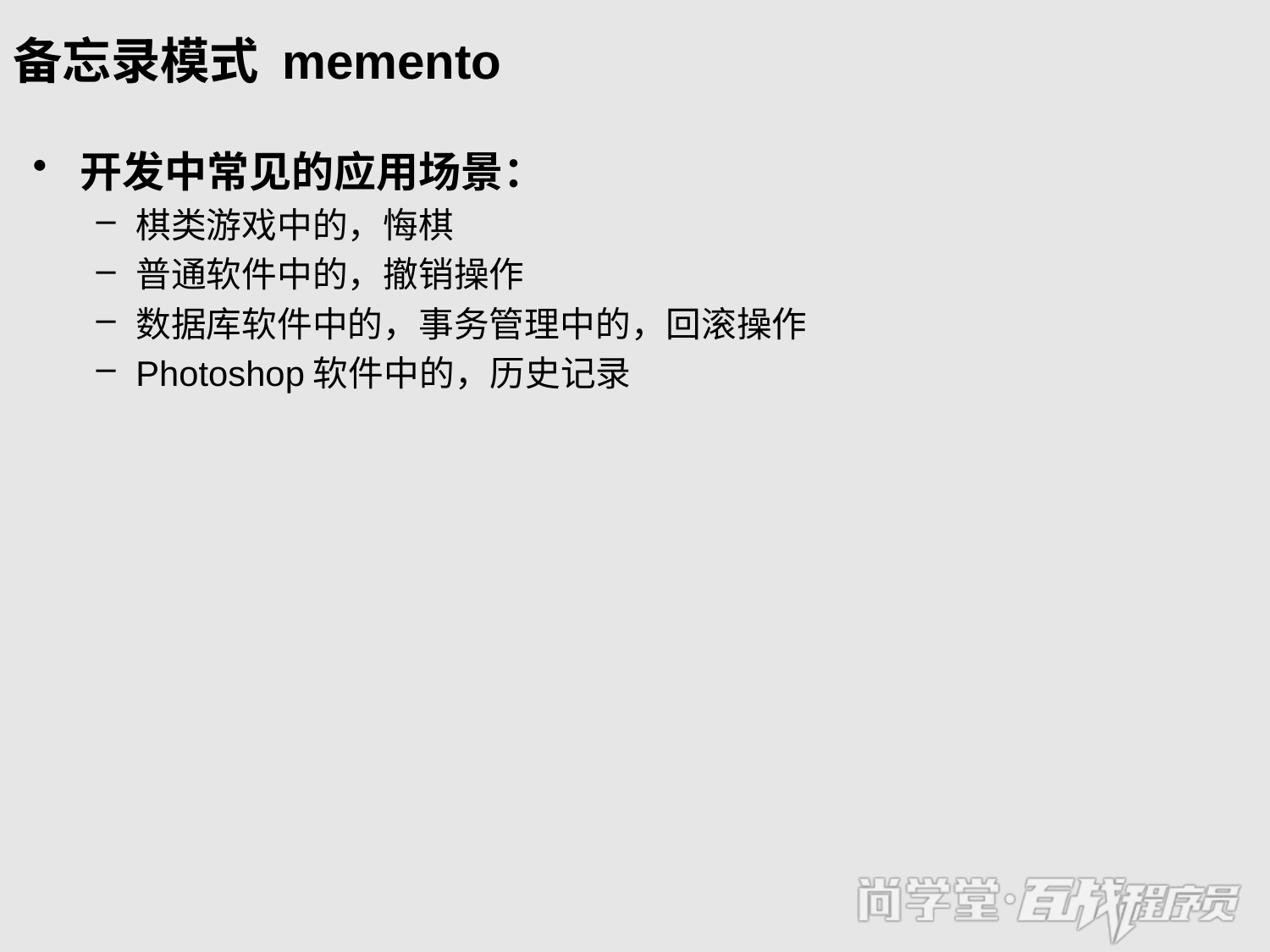

# 备忘录模式 memento
开发中常见的应用场景：
棋类游戏中的，悔棋
普通软件中的，撤销操作
数据库软件中的，事务管理中的，回滚操作
Photoshop软件中的，历史记录